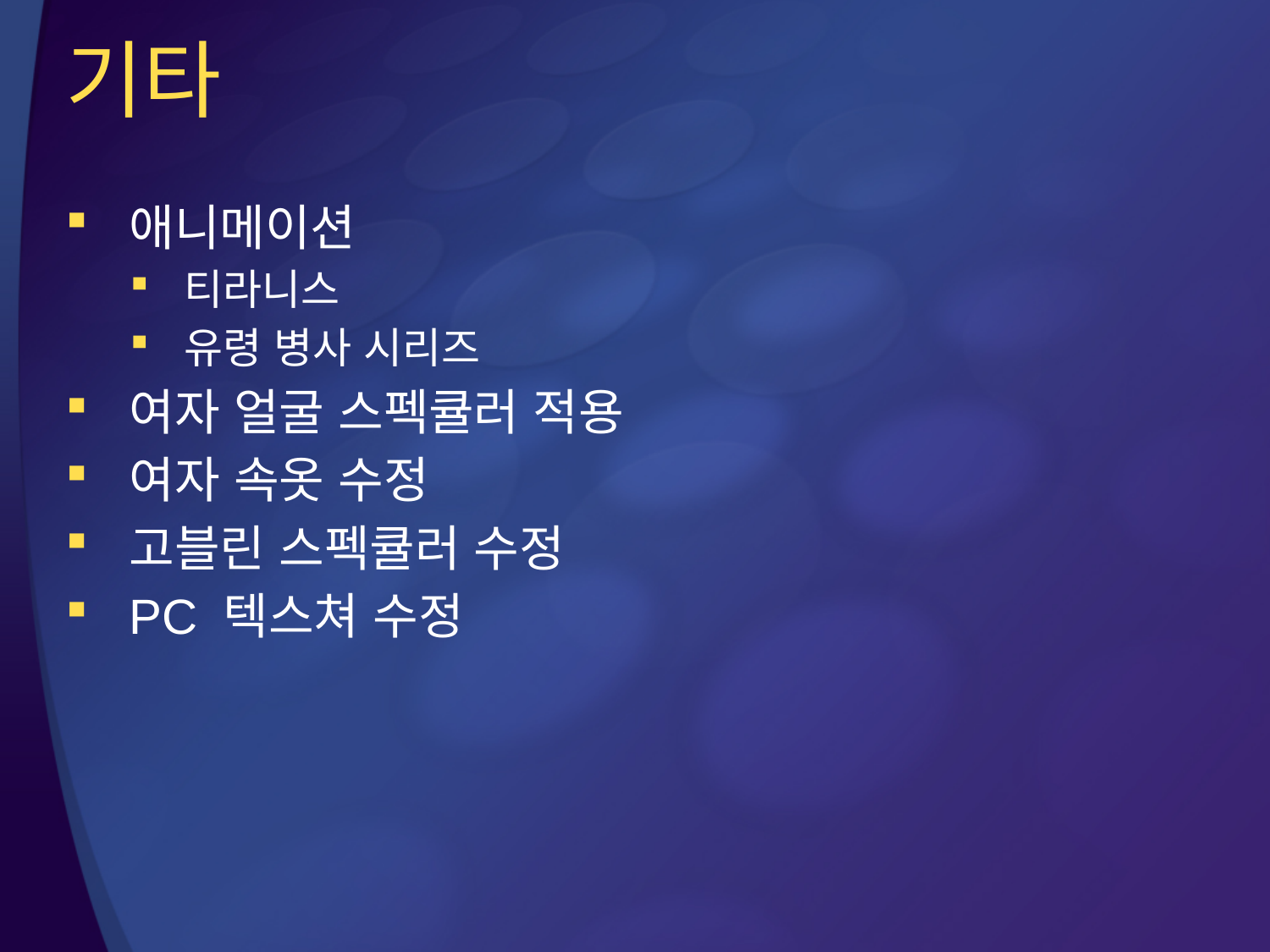

# 기타
애니메이션
티라니스
유령 병사 시리즈
여자 얼굴 스펙큘러 적용
여자 속옷 수정
고블린 스펙큘러 수정
PC 텍스쳐 수정